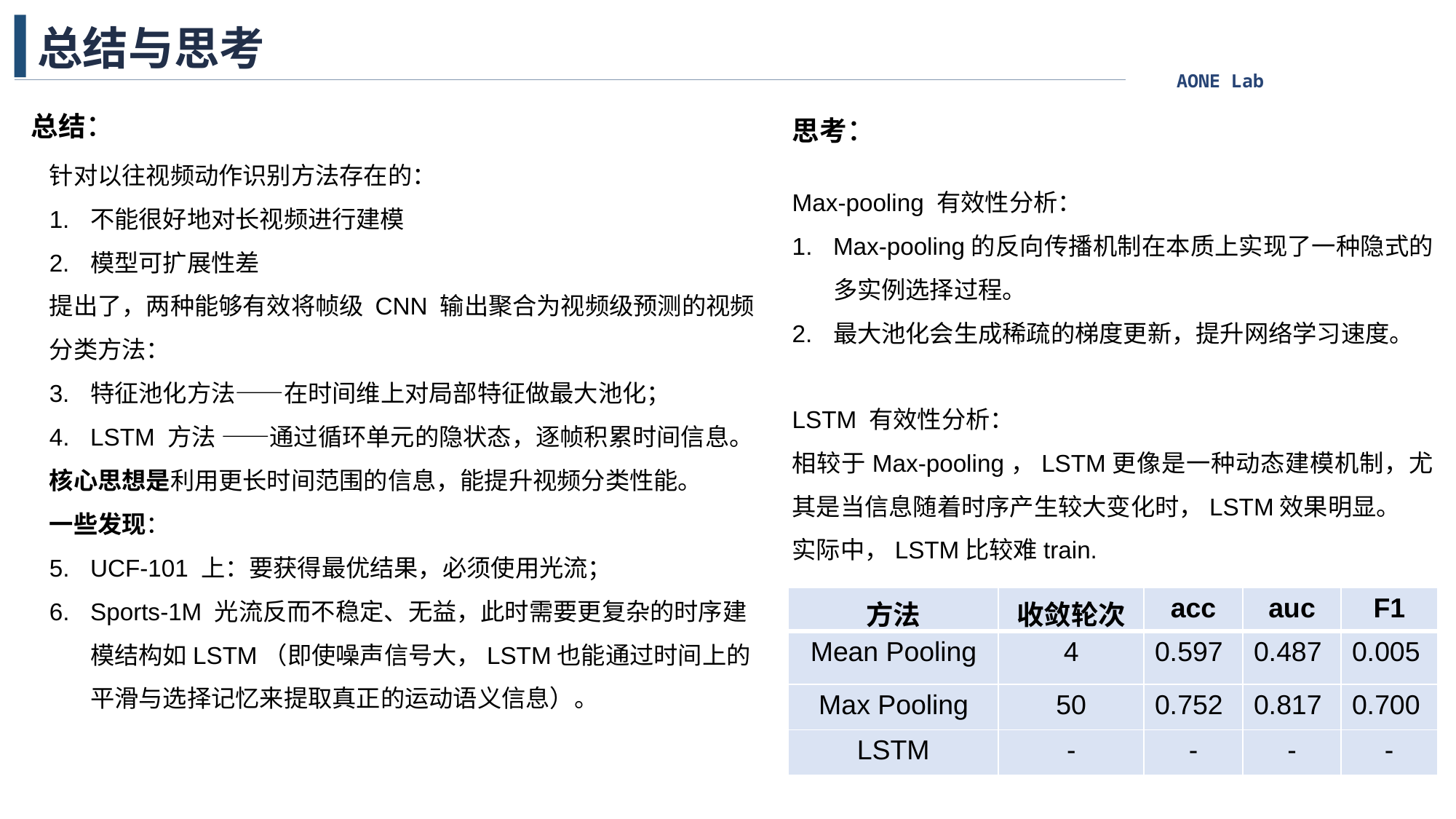

总结与思考

总结：
思考：
针对以往视频动作识别方法存在的：
不能很好地对长视频进行建模
模型可扩展性差
提出了，两种能够有效将帧级 CNN 输出聚合为视频级预测的视频分类方法：
特征池化方法——在时间维上对局部特征做最大池化；
LSTM 方法 ——通过循环单元的隐状态，逐帧积累时间信息。
核心思想是利用更长时间范围的信息，能提升视频分类性能。
一些发现：
UCF-101 上：要获得最优结果，必须使用光流；
Sports-1M 光流反而不稳定、无益，此时需要更复杂的时序建模结构如LSTM（即使噪声信号大，LSTM也能通过时间上的平滑与选择记忆来提取真正的运动语义信息）。
Max-pooling 有效性分析：
Max-pooling的反向传播机制在本质上实现了一种隐式的多实例选择过程。
最大池化会生成稀疏的梯度更新，提升网络学习速度。
LSTM 有效性分析：
相较于Max-pooling，LSTM更像是一种动态建模机制，尤其是当信息随着时序产生较大变化时，LSTM效果明显。
实际中，LSTM比较难train.
| 方法 | 收敛轮次 | acc | auc | F1 |
| --- | --- | --- | --- | --- |
| Mean Pooling | 4 | 0.597 | 0.487 | 0.005 |
| Max Pooling | 50 | 0.752 | 0.817 | 0.700 |
| LSTM | - | - | - | - |